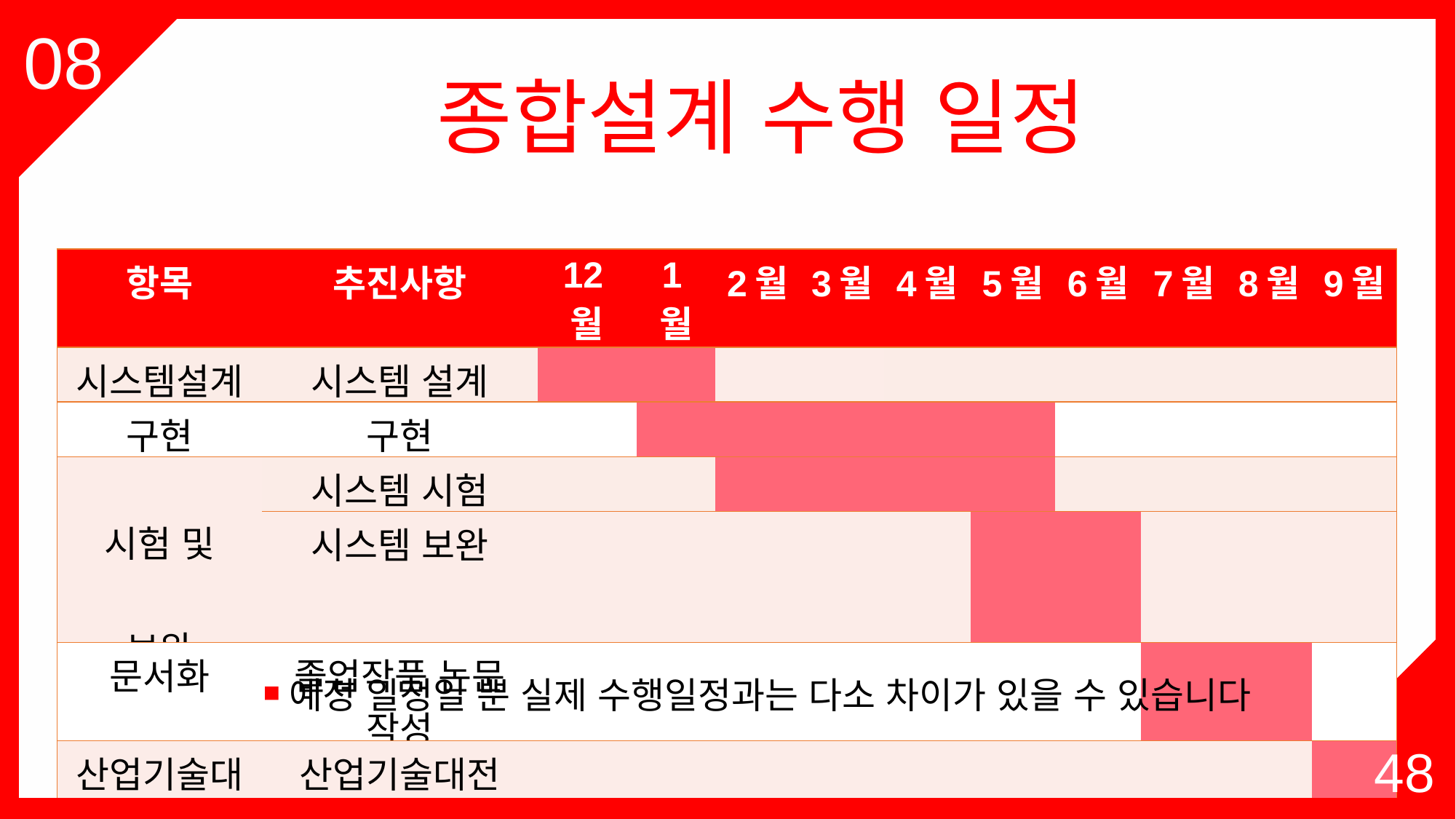

03
08
종합설계 수행 일정
| 항목 | 추진사항 | 12월 | 1월 | 2월 | 3월 | 4월 | 5월 | 6월 | 7월 | 8월 | 9월 |
| --- | --- | --- | --- | --- | --- | --- | --- | --- | --- | --- | --- |
| 시스템설계 | 시스템 설계 |  |  |  |  |  |  |  |  |  |  |
| 구현 | 구현 |  |  |  |  |  |  |  |  |  |  |
| 시험 및 보완 | 시스템 시험 |  |  |  |  |  |  |  |  |  |  |
|  | 시스템 보완 |  |  |  |  |  |  |  |  |  |  |
| 문서화 | 졸업작품 논문 작성 |  |  |  |  |  |  |  |  |  |  |
| 산업기술대전 | 산업기술대전 참가 |  |  |  |  |  |  |  |  |  |  |

예정 일정일 뿐 실제 수행일정과는 다소 차이가 있을 수 있습니다

48